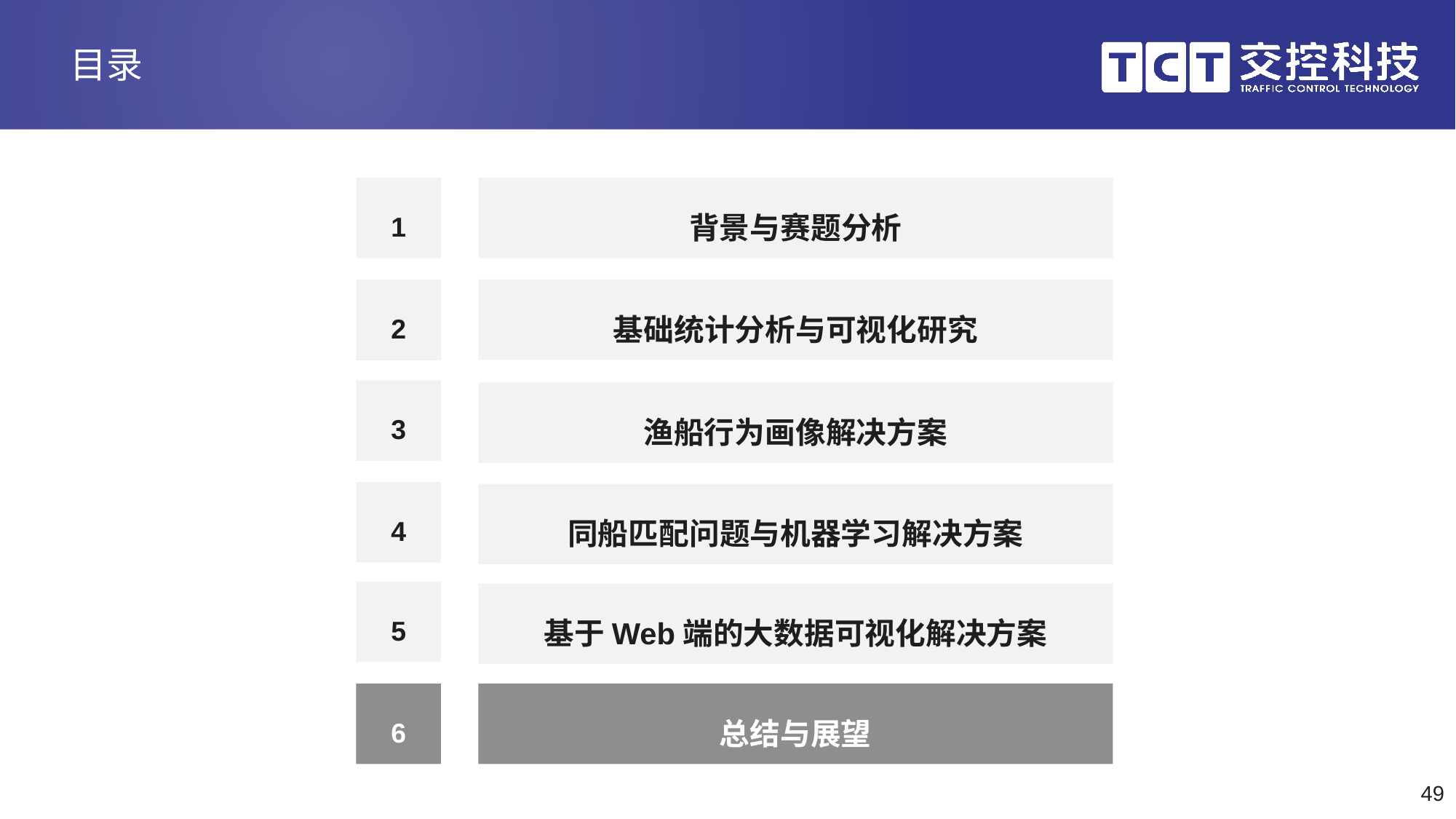

# 目录
1
背景与赛题分析
基础统计分析与可视化研究
2
3
渔船行为画像解决方案
4
同船匹配问题与机器学习解决方案
5
基于Web端的大数据可视化解决方案
6
总结与展望
49